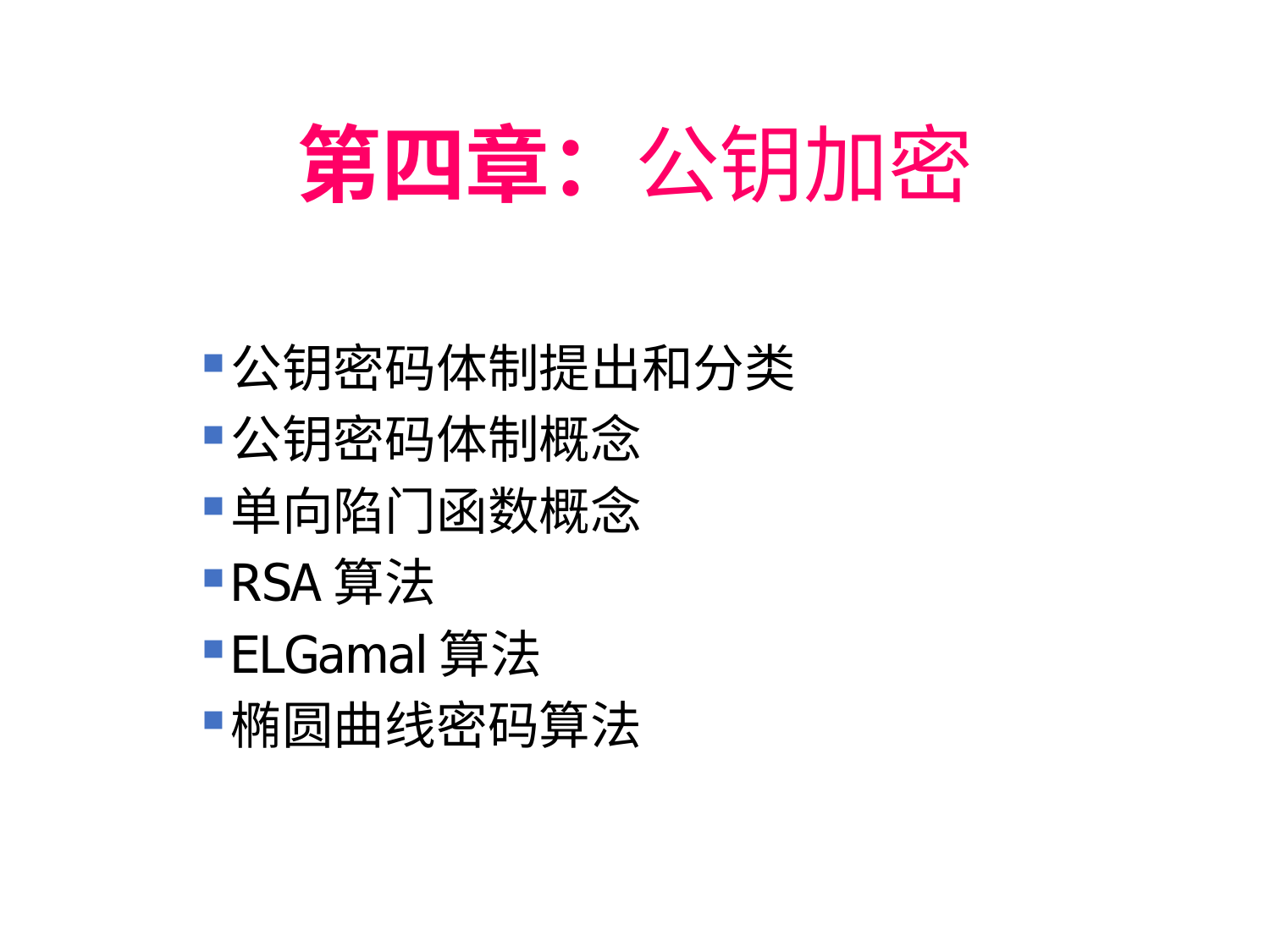

第四章：公钥加密
公钥密码体制提出和分类
公钥密码体制概念
单向陷门函数概念
RSA算法
ELGamal算法
椭圆曲线密码算法
1